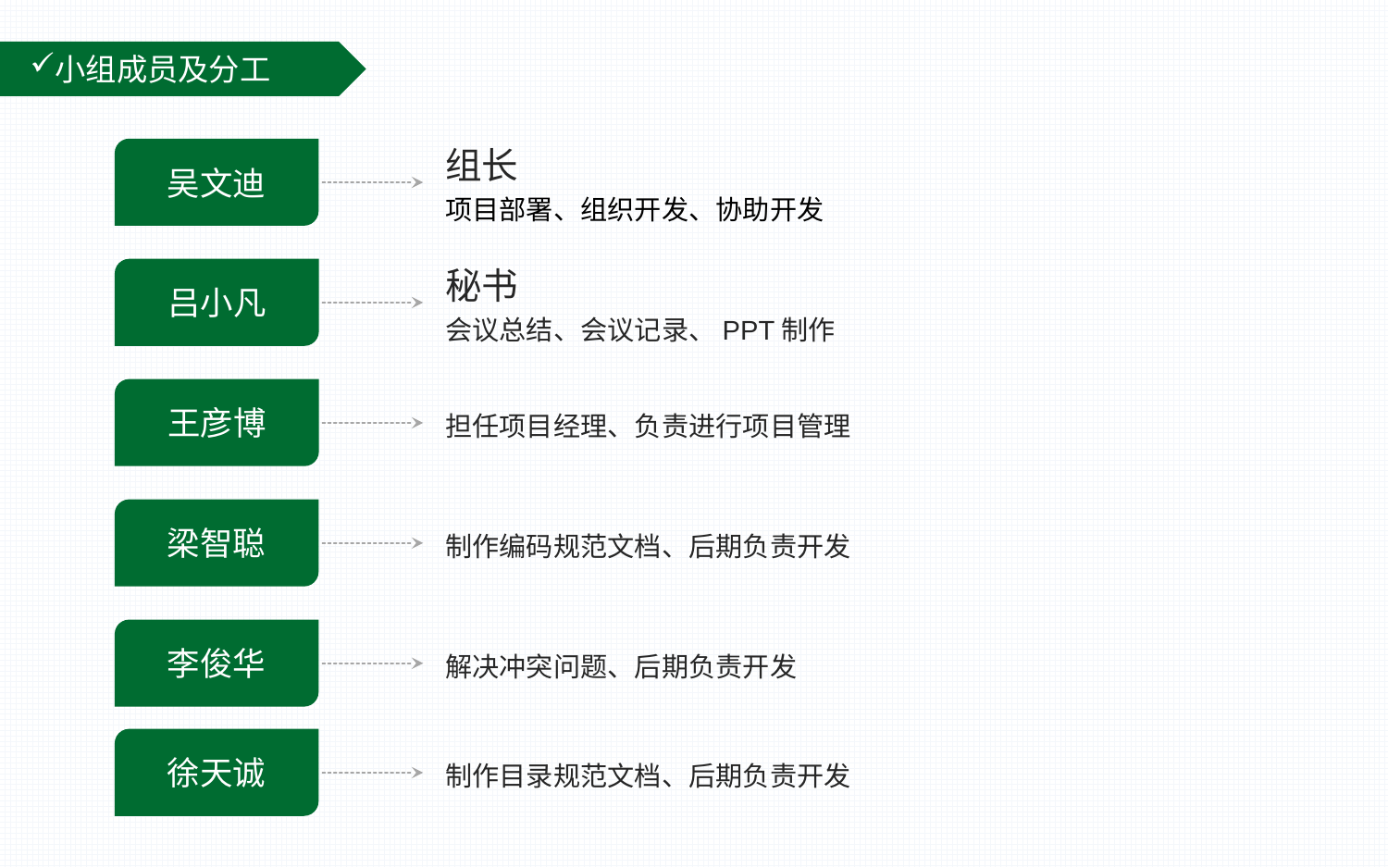

小组成员及分工
吴文迪
组长
项目部署、组织开发、协助开发
吕小凡
秘书
会议总结、会议记录、PPT制作

担任项目经理、负责进行项目管理
王彦博

制作编码规范文档、后期负责开发
梁智聪

解决冲突问题、后期负责开发
李俊华

制作目录规范文档、后期负责开发
徐天诚